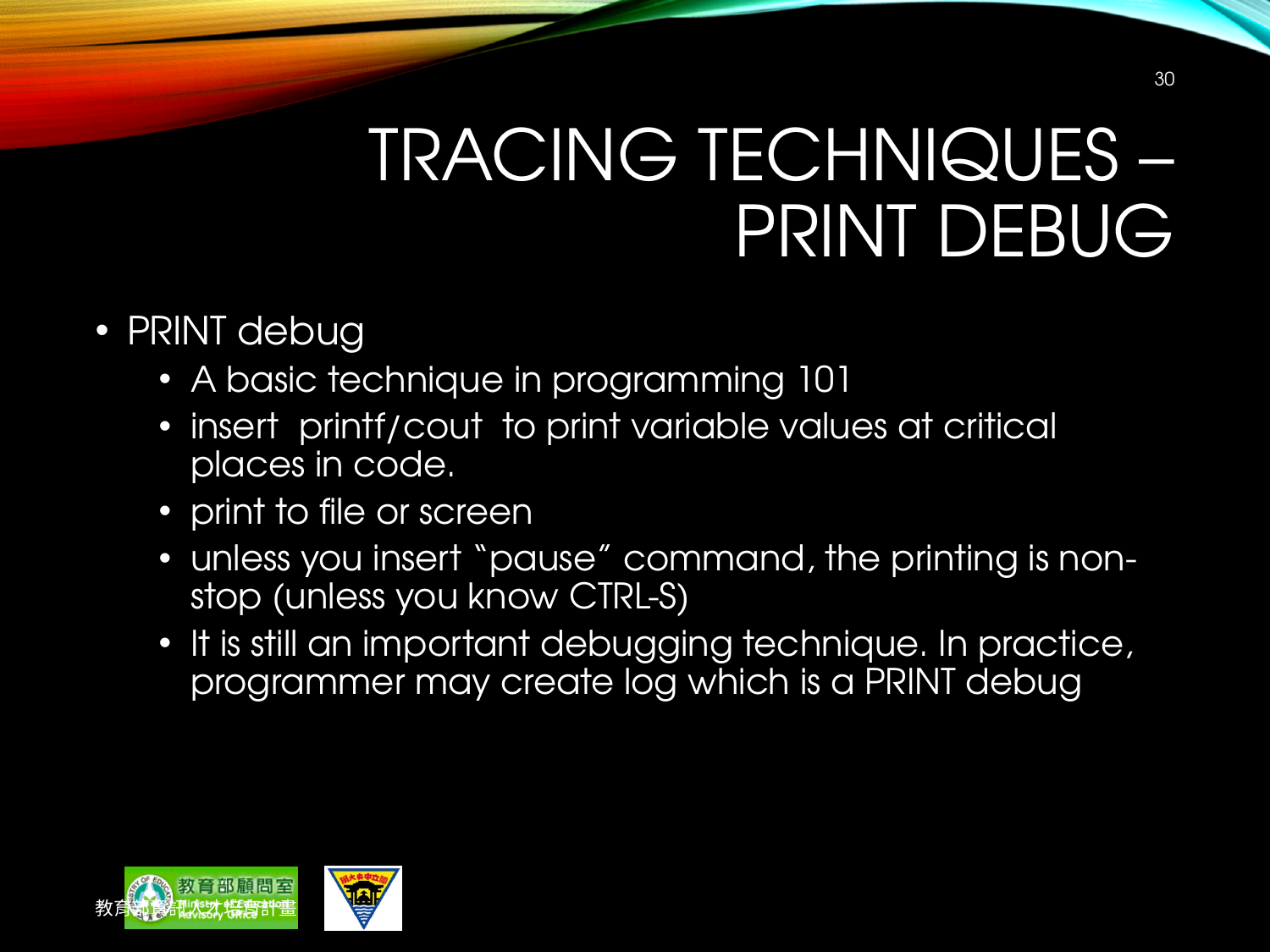

30
# Tracing Techniques – PRINT debug
PRINT debug
A basic technique in programming 101
insert  printf/cout  to print variable values at critical places in code.
print to file or screen
unless you insert “pause” command, the printing is non-stop (unless you know CTRL-S)
It is still an important debugging technique. In practice, programmer may create log which is a PRINT debug

教育部資訊人才培育計畫